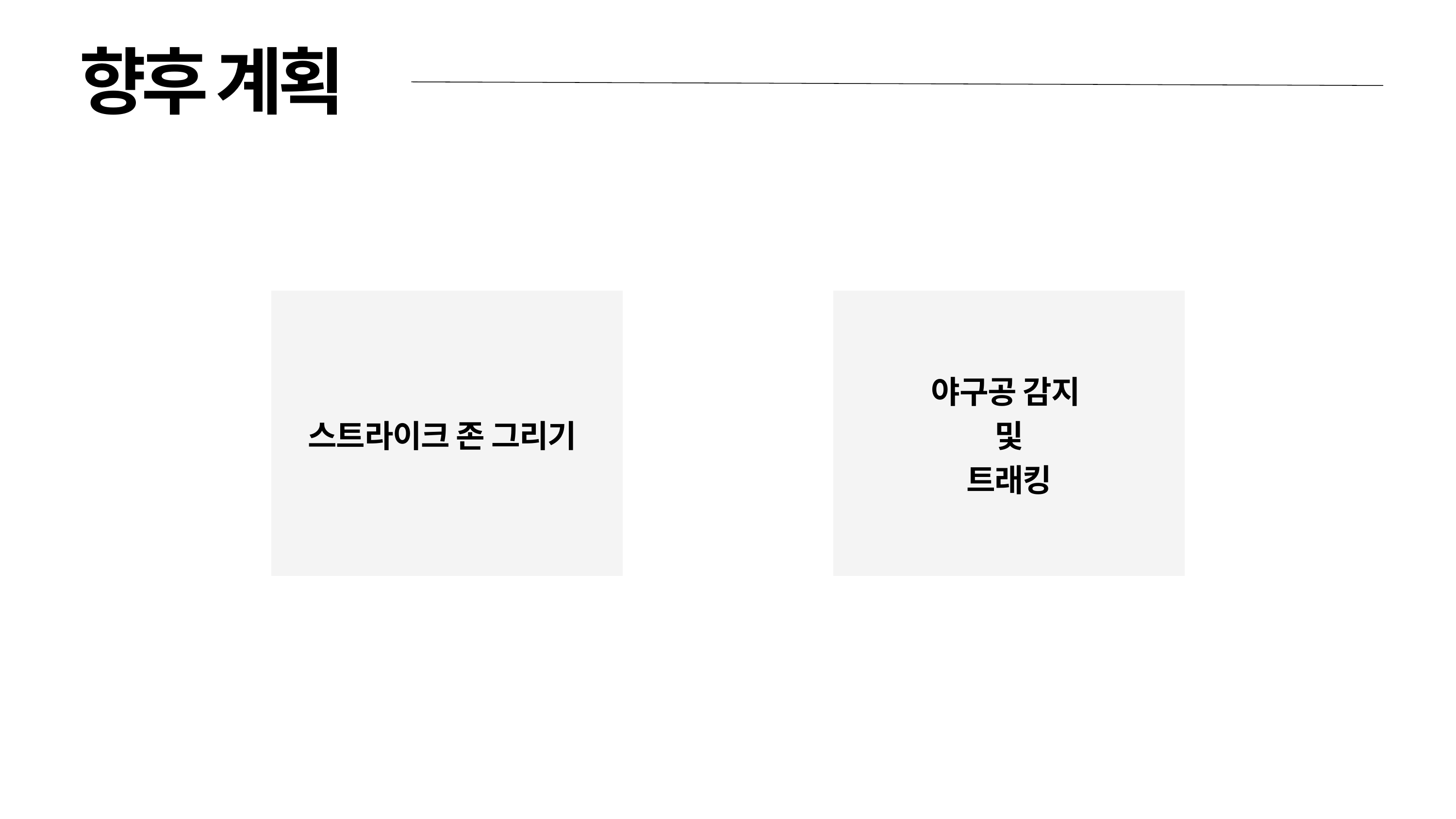

향후 계획

야구공 감지
및
트래킹
스트라이크 존 그리기